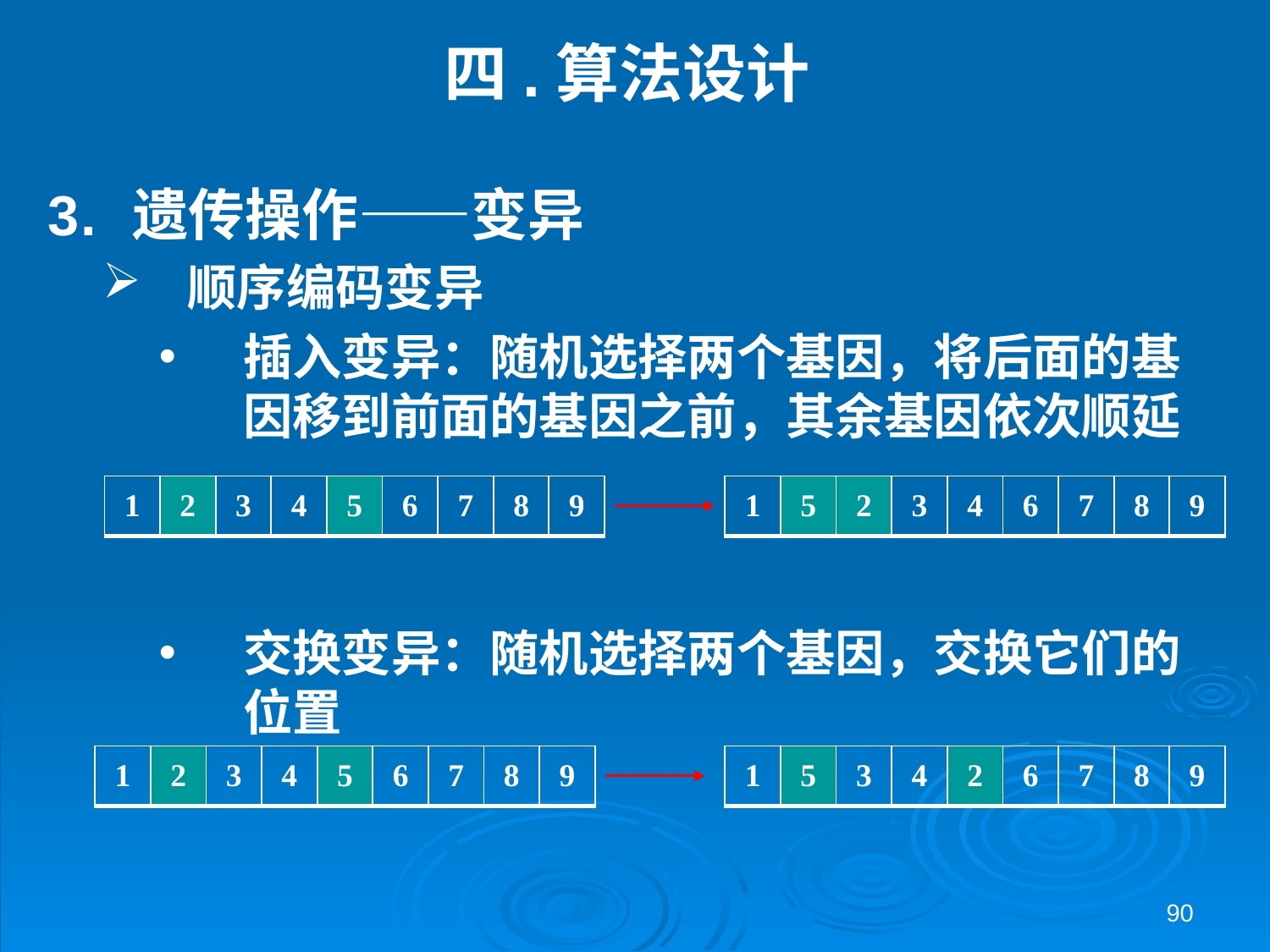

# 四.算法设计
遗传操作——变异
顺序编码变异
插入变异：随机选择两个基因，将后面的基因移到前面的基因之前，其余基因依次顺延

交换变异：随机选择两个基因，交换它们的位置
| 1 | 2 | 3 | 4 | 5 | 6 | 7 | 8 | 9 |
| --- | --- | --- | --- | --- | --- | --- | --- | --- |
| 1 | 5 | 2 | 3 | 4 | 6 | 7 | 8 | 9 |
| --- | --- | --- | --- | --- | --- | --- | --- | --- |
| 1 | 5 | 3 | 4 | 2 | 6 | 7 | 8 | 9 |
| --- | --- | --- | --- | --- | --- | --- | --- | --- |
| 1 | 2 | 3 | 4 | 5 | 6 | 7 | 8 | 9 |
| --- | --- | --- | --- | --- | --- | --- | --- | --- |
90